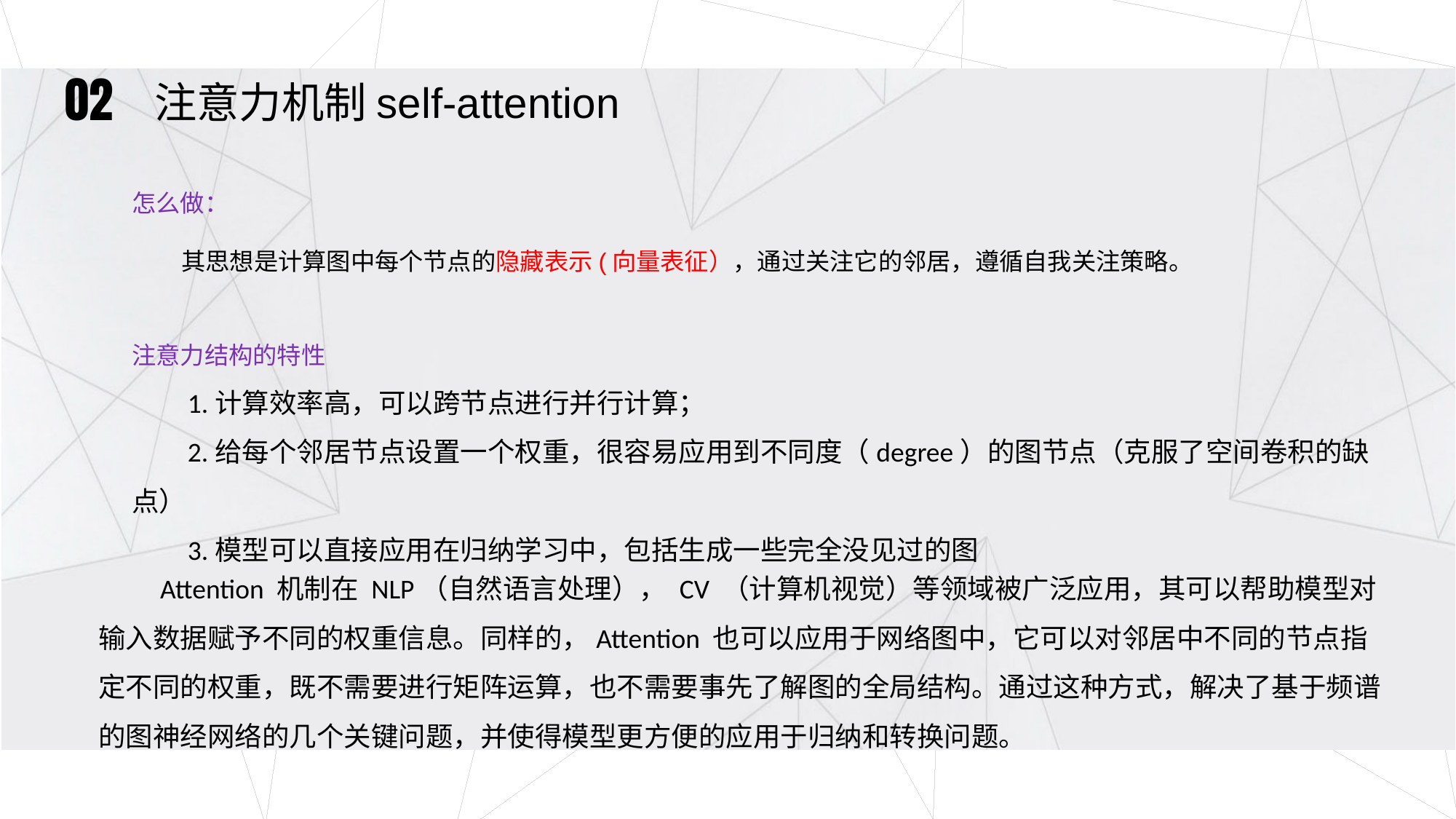

02
注意力机制self-attention
怎么做：

        其思想是计算图中每个节点的隐藏表示(向量表征），通过关注它的邻居，遵循自我关注策略。
注意力结构的特性
         1.计算效率高，可以跨节点进行并行计算；
         2.给每个邻居节点设置一个权重，很容易应用到不同度（degree）的图节点（克服了空间卷积的缺点）
         3.模型可以直接应用在归纳学习中，包括生成一些完全没见过的图
          Attention 机制在 NLP（自然语言处理）， CV （计算机视觉）等领域被广泛应用，其可以帮助模型对输入数据赋予不同的权重信息。同样的，Attention 也可以应用于网络图中，它可以对邻居中不同的节点指定不同的权重，既不需要进行矩阵运算，也不需要事先了解图的全局结构。通过这种方式，解决了基于频谱的图神经网络的几个关键问题，并使得模型更方便的应用于归纳和转换问题。